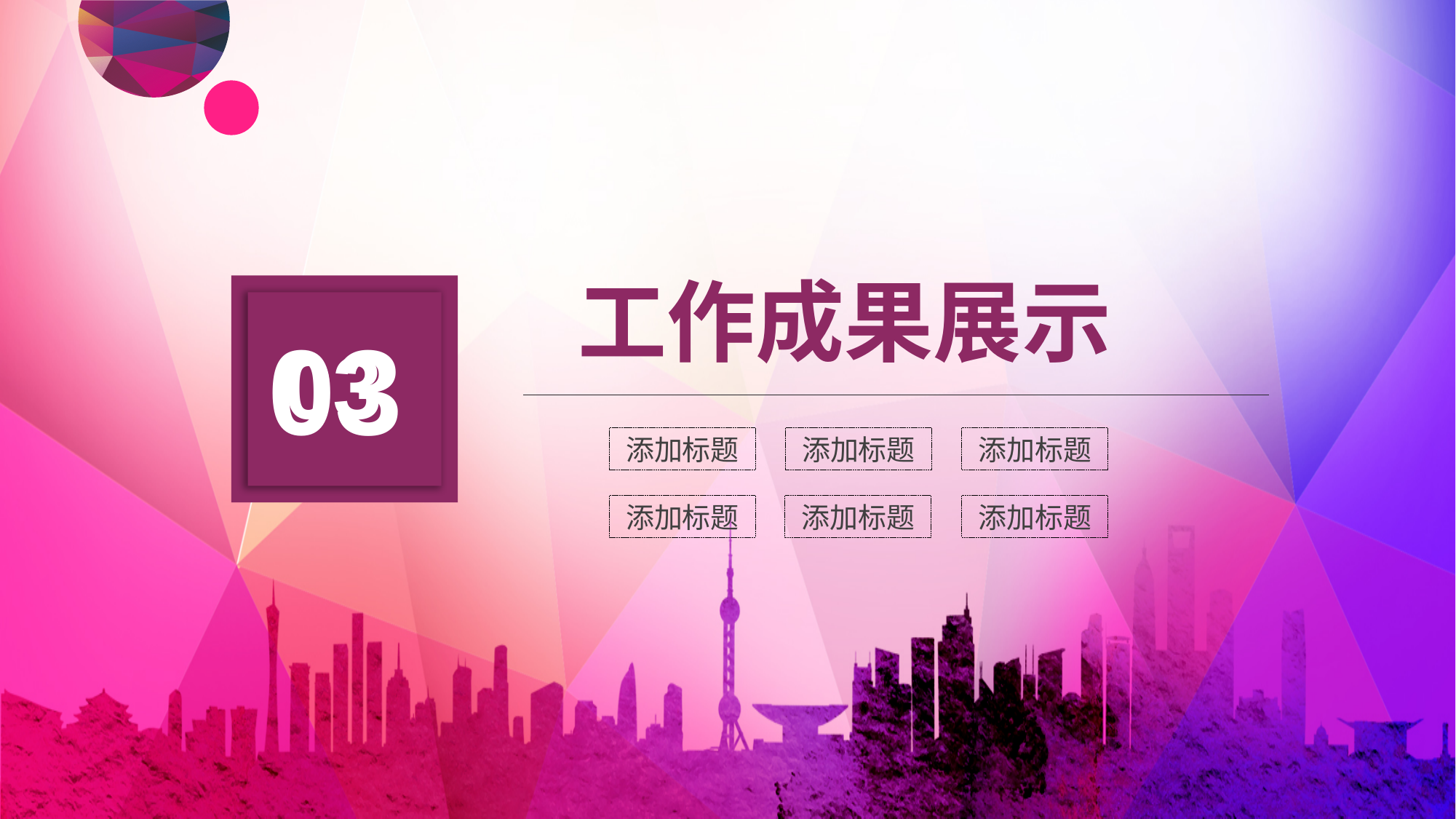

工作成果展示

03
03
添加标题
添加标题
添加标题
添加标题
添加标题
添加标题